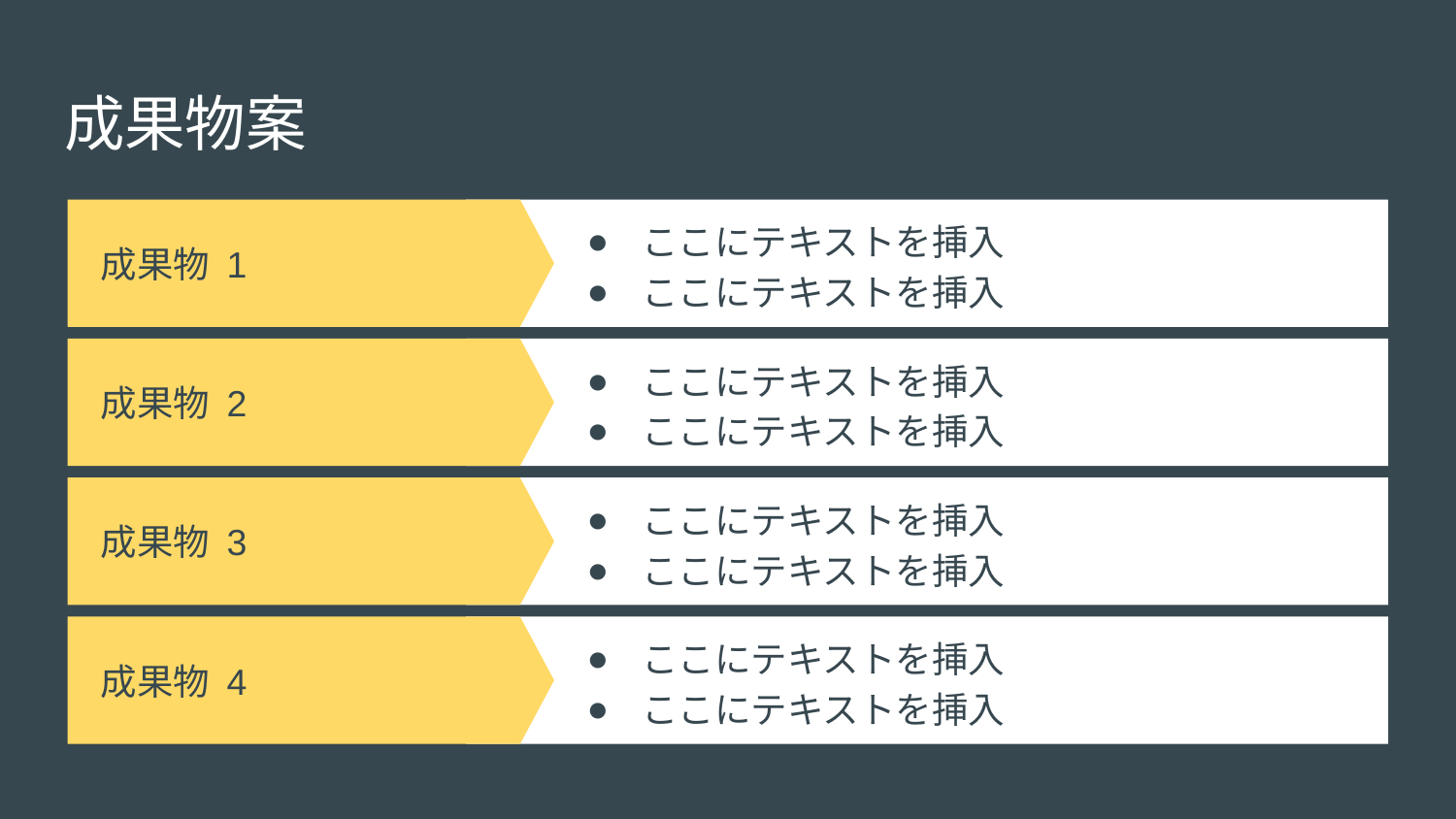

# 成果物案

ここにテキストを挿入
ここにテキストを挿入
成果物 1

成果物 2
ここにテキストを挿入
ここにテキストを挿入

成果物 3
ここにテキストを挿入
ここにテキストを挿入
成果物 4

ここにテキストを挿入
ここにテキストを挿入